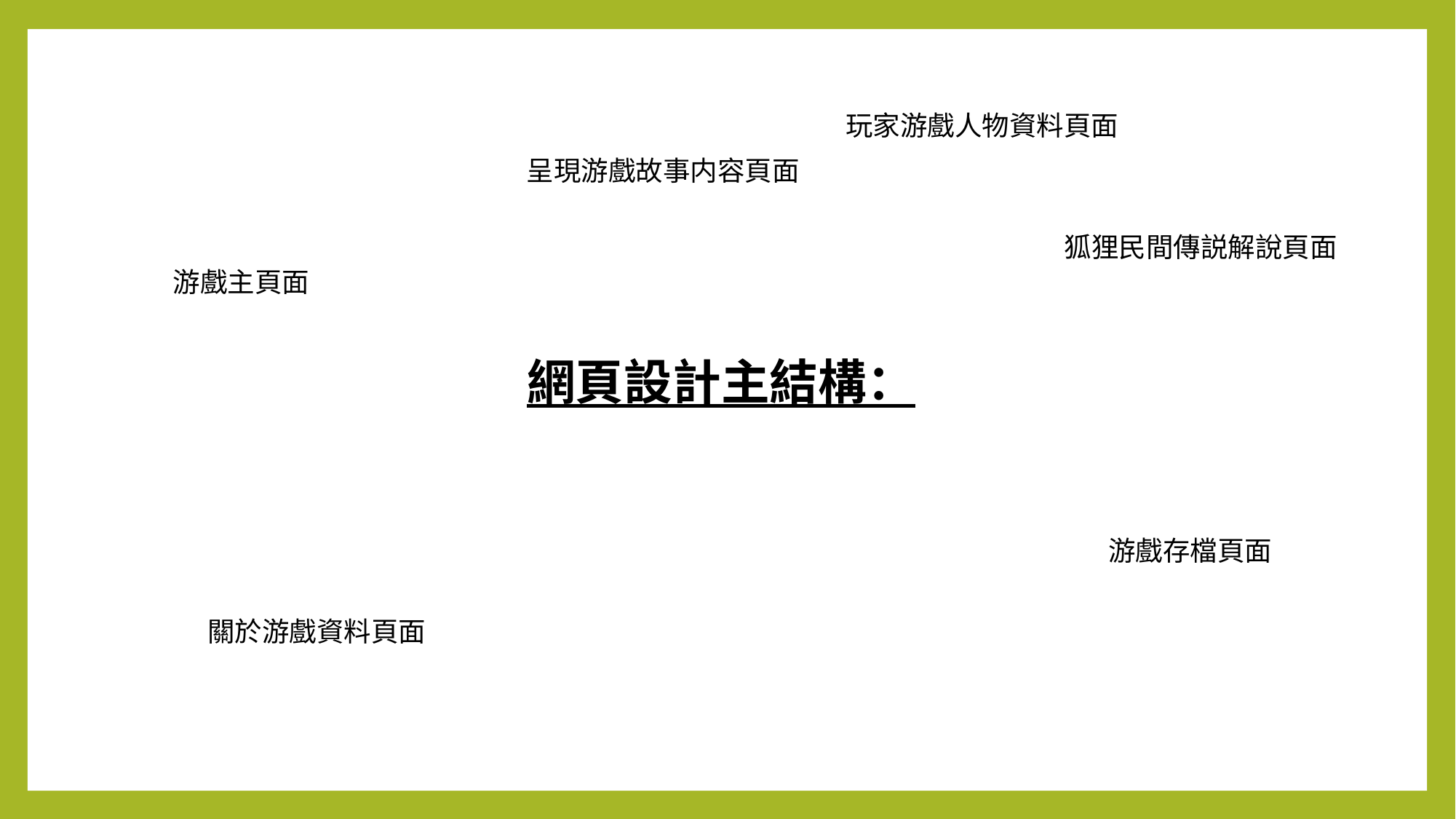

玩家游戲人物資料頁面
呈現游戲故事内容頁面
狐狸民間傳説解說頁面
游戲主頁面
網頁設計主結構：
游戲存檔頁面
關於游戲資料頁面